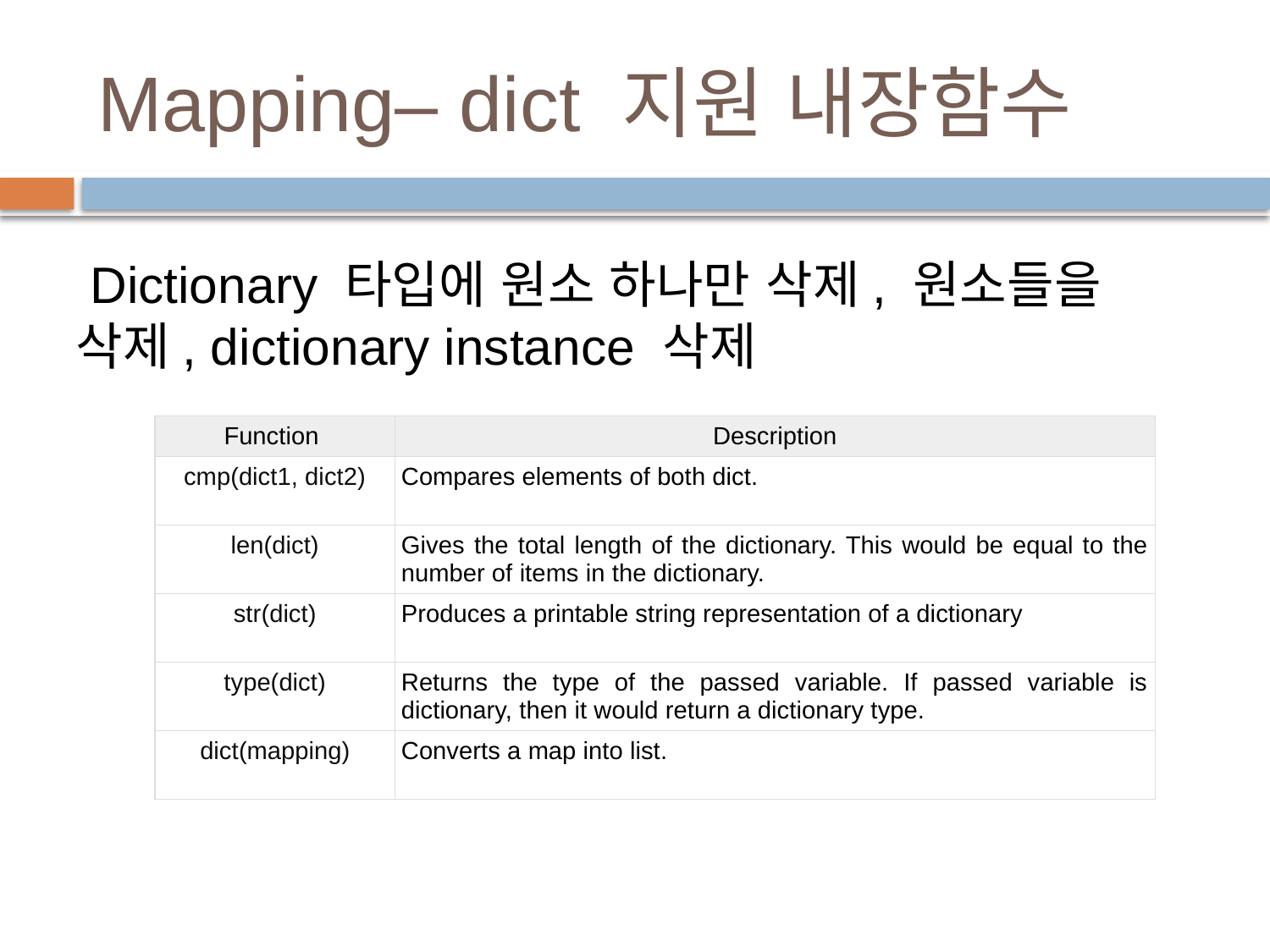

# Mapping– dict 지원 내장함수
 Dictionary 타입에 원소 하나만 삭제, 원소들을 삭제, dictionary instance 삭제
| Function | Description |
| --- | --- |
| cmp(dict1, dict2) | Compares elements of both dict. |
| len(dict) | Gives the total length of the dictionary. This would be equal to the number of items in the dictionary. |
| str(dict) | Produces a printable string representation of a dictionary |
| type(dict) | Returns the type of the passed variable. If passed variable is dictionary, then it would return a dictionary type. |
| dict(mapping) | Converts a map into list. |